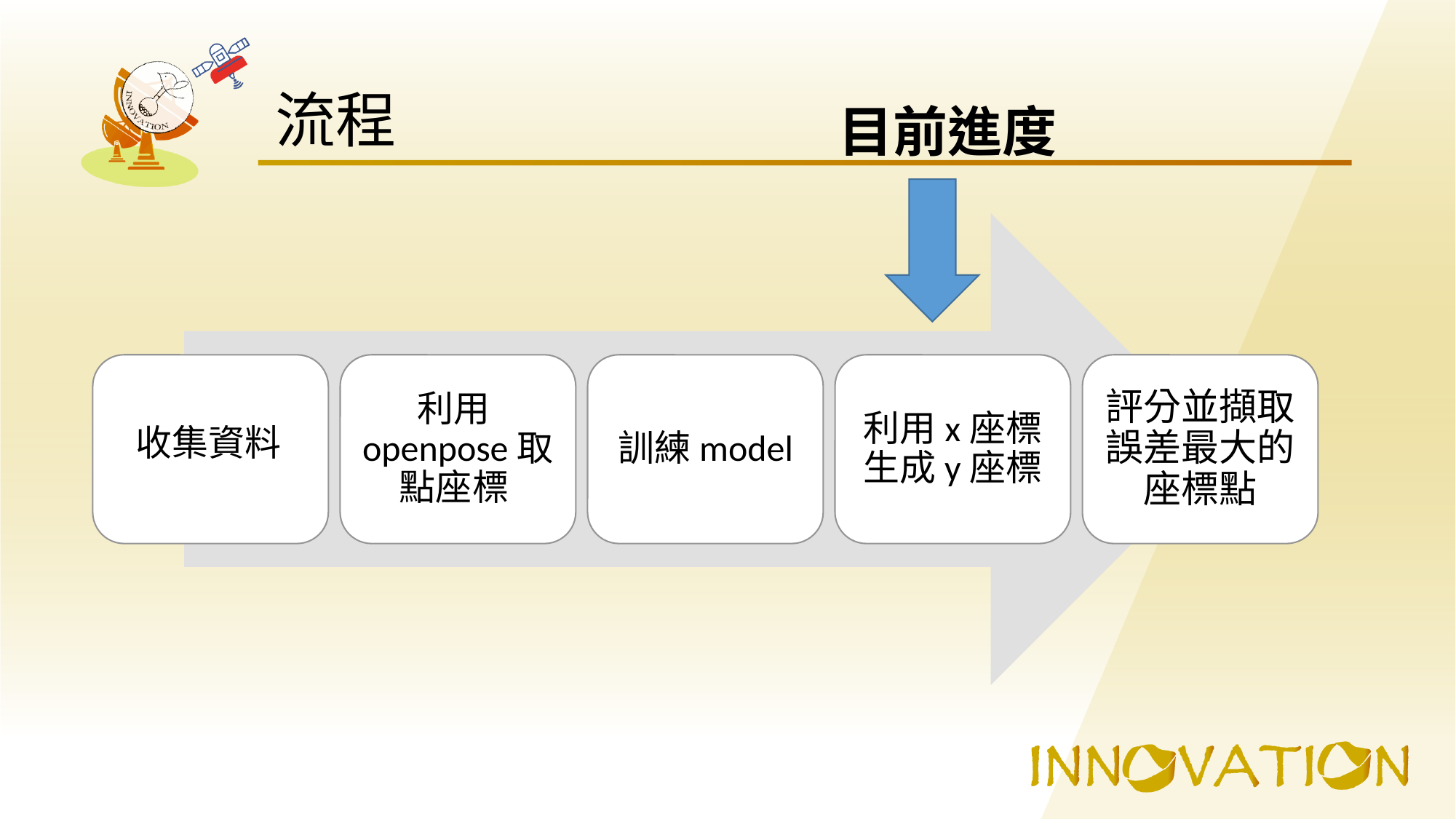

# 流程
目前進度

收集資料
利用openpose取點座標
訓練model
利用x座標生成y座標
評分並擷取誤差最大的座標點